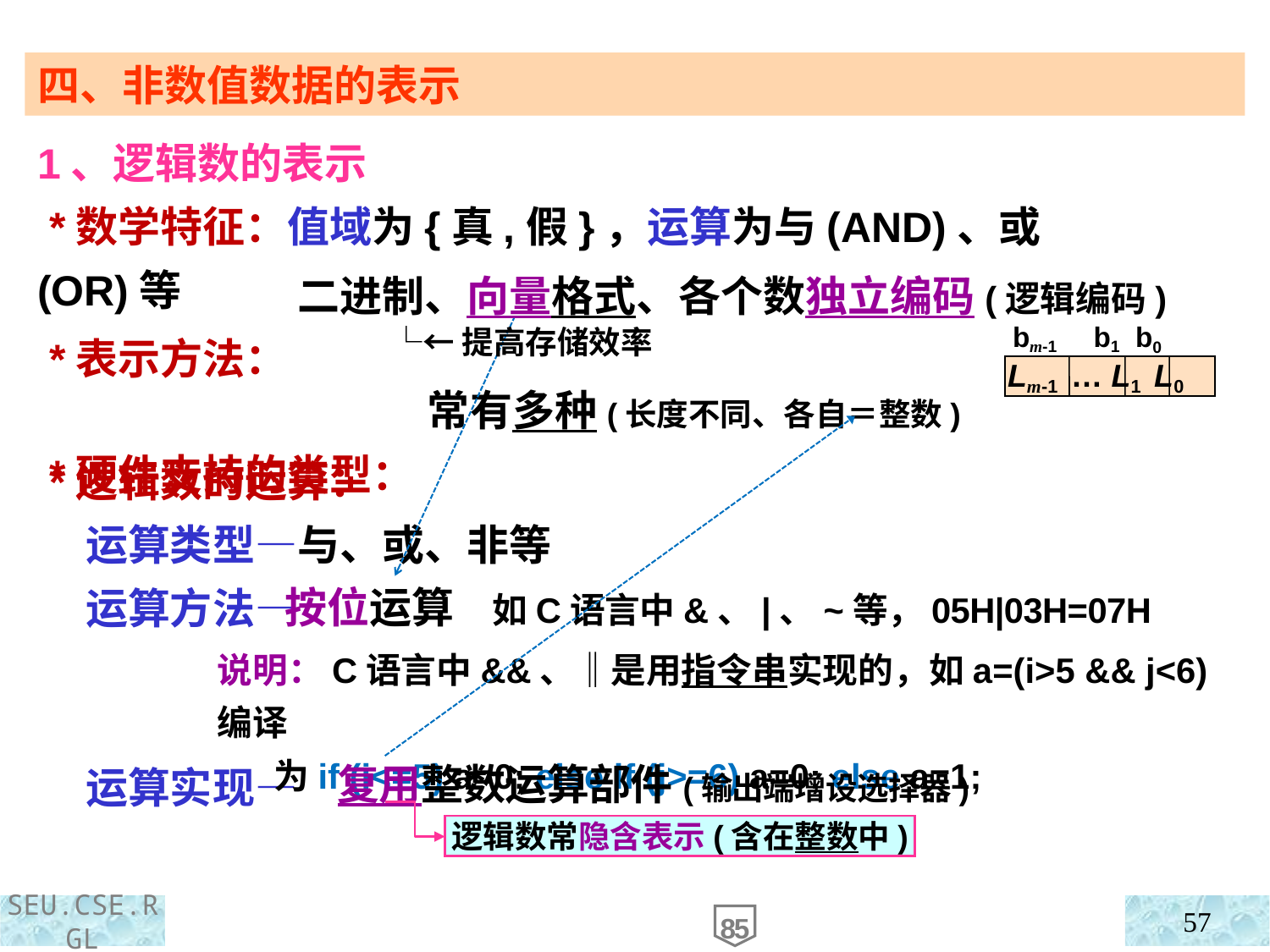

四、非数值数据的表示
1、逻辑数的表示
 *数学特征：值域为{真,假}，运算为与(AND)、或(OR)等
 *表示方法：

 *硬件支持的类型：
二进制、向量格式、各个数独立编码(逻辑编码)
             └←提高存储效率
bm-1     b1  b0
Lm-1  … L1  L0

常有多种(长度不同、各自＝整数)
 *逻辑数的运算：
    运算类型—与、或、非等
    运算方法—

    运算实现—
      按位运算    如C语言中&、|、~等，05H|03H=07H
说明：C语言中&&、‖是用指令串实现的，如a=(i>5 && j<6)编译
      为if (i<=5) a=0; else if (j>=6) a=0; else a=1;
复用整数运算部件(输出端增设选择器)
逻辑数常隐含表示(含在整数中)
57
85